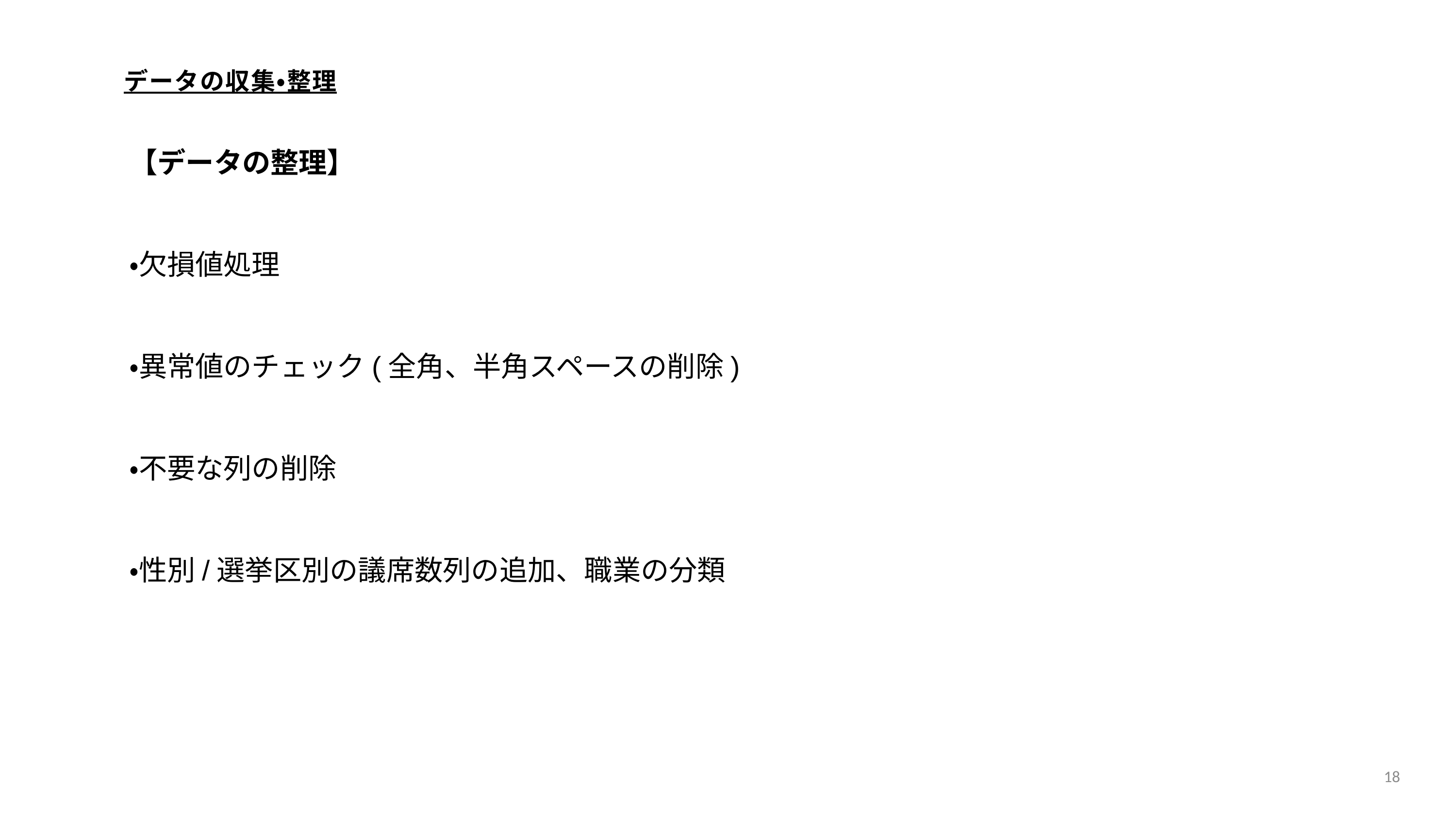

データの収集・整理
【データの整理】
・欠損値処理
・異常値のチェック(全角、半角スペースの削除)
・不要な列の削除
・性別/選挙区別の議席数列の追加、職業の分類
18